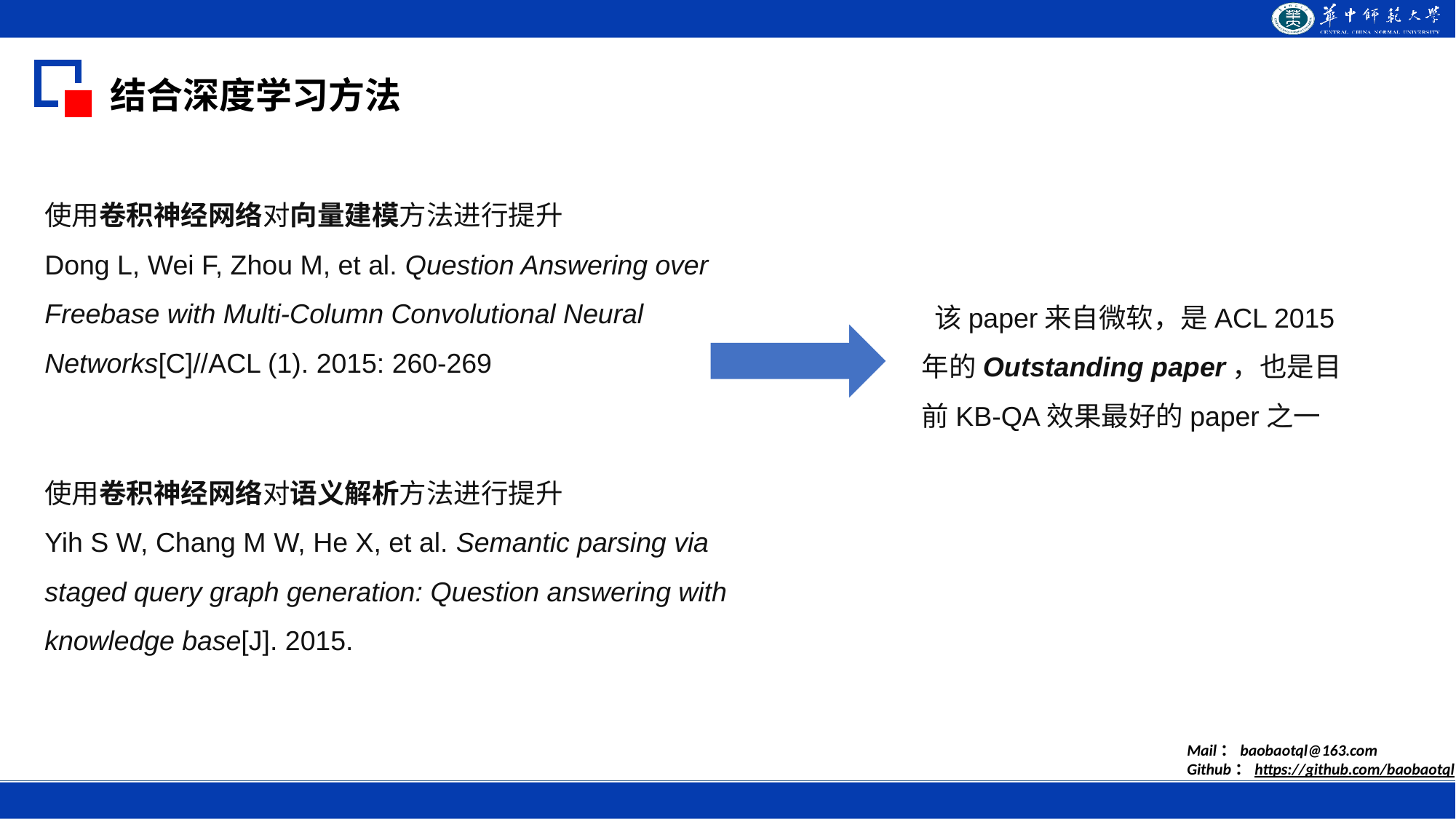

结合深度学习方法
使用卷积神经网络对向量建模方法进行提升
Dong L, Wei F, Zhou M, et al. Question Answering over Freebase with Multi-Column Convolutional Neural Networks[C]//ACL (1). 2015: 260-269
 该paper来自微软，是ACL 2015年的Outstanding paper，也是目前KB-QA效果最好的paper之一

使用卷积神经网络对语义解析方法进行提升
Yih S W, Chang M W, He X, et al. Semantic parsing via staged query graph generation: Question answering with knowledge base[J]. 2015.